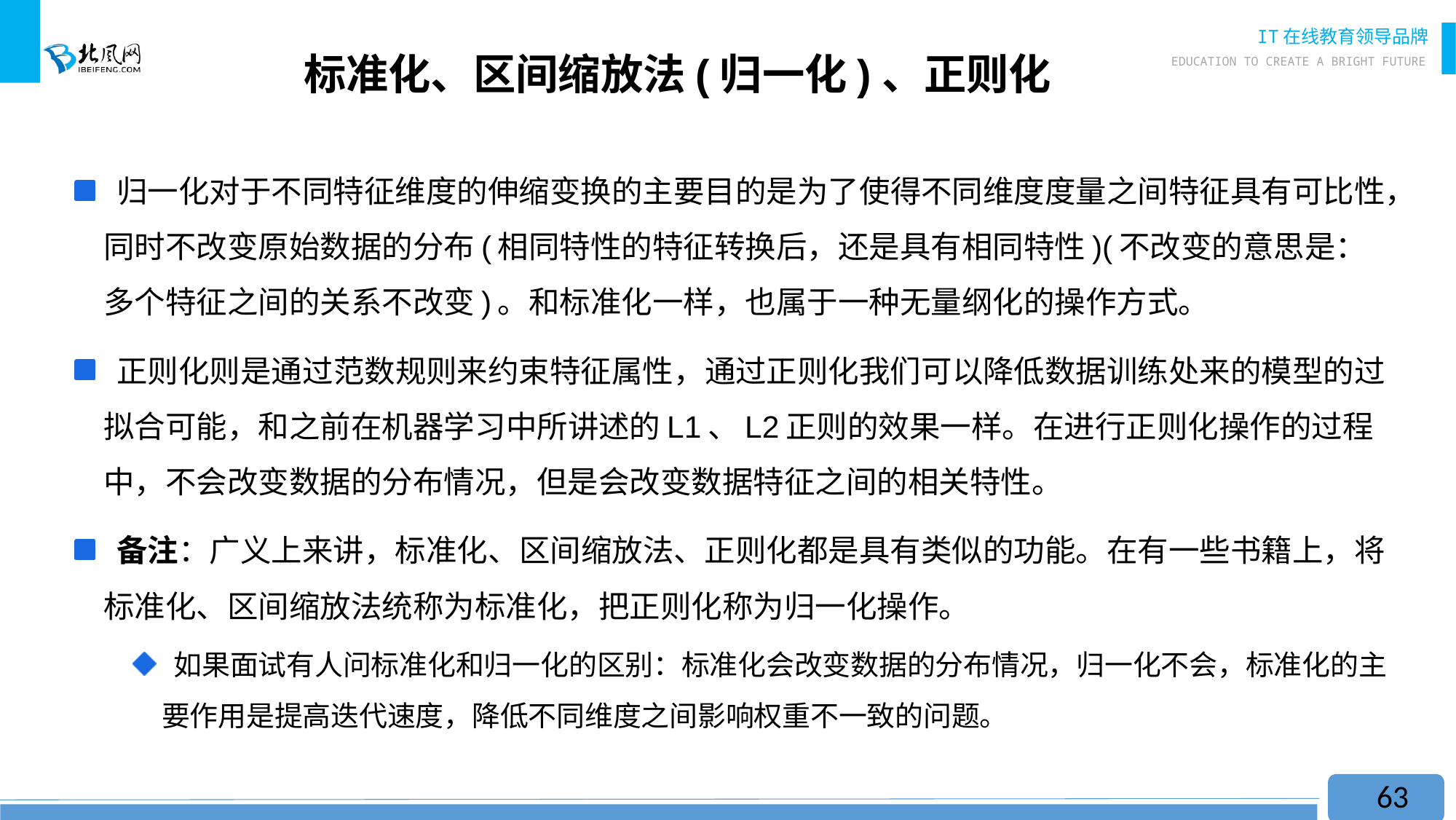

# 标准化、区间缩放法(归一化)、正则化
 归一化对于不同特征维度的伸缩变换的主要目的是为了使得不同维度度量之间特征具有可比性，同时不改变原始数据的分布(相同特性的特征转换后，还是具有相同特性)(不改变的意思是：多个特征之间的关系不改变)。和标准化一样，也属于一种无量纲化的操作方式。
 正则化则是通过范数规则来约束特征属性，通过正则化我们可以降低数据训练处来的模型的过拟合可能，和之前在机器学习中所讲述的L1、L2正则的效果一样。在进行正则化操作的过程中，不会改变数据的分布情况，但是会改变数据特征之间的相关特性。
 备注：广义上来讲，标准化、区间缩放法、正则化都是具有类似的功能。在有一些书籍上，将标准化、区间缩放法统称为标准化，把正则化称为归一化操作。
 如果面试有人问标准化和归一化的区别：标准化会改变数据的分布情况，归一化不会，标准化的主要作用是提高迭代速度，降低不同维度之间影响权重不一致的问题。